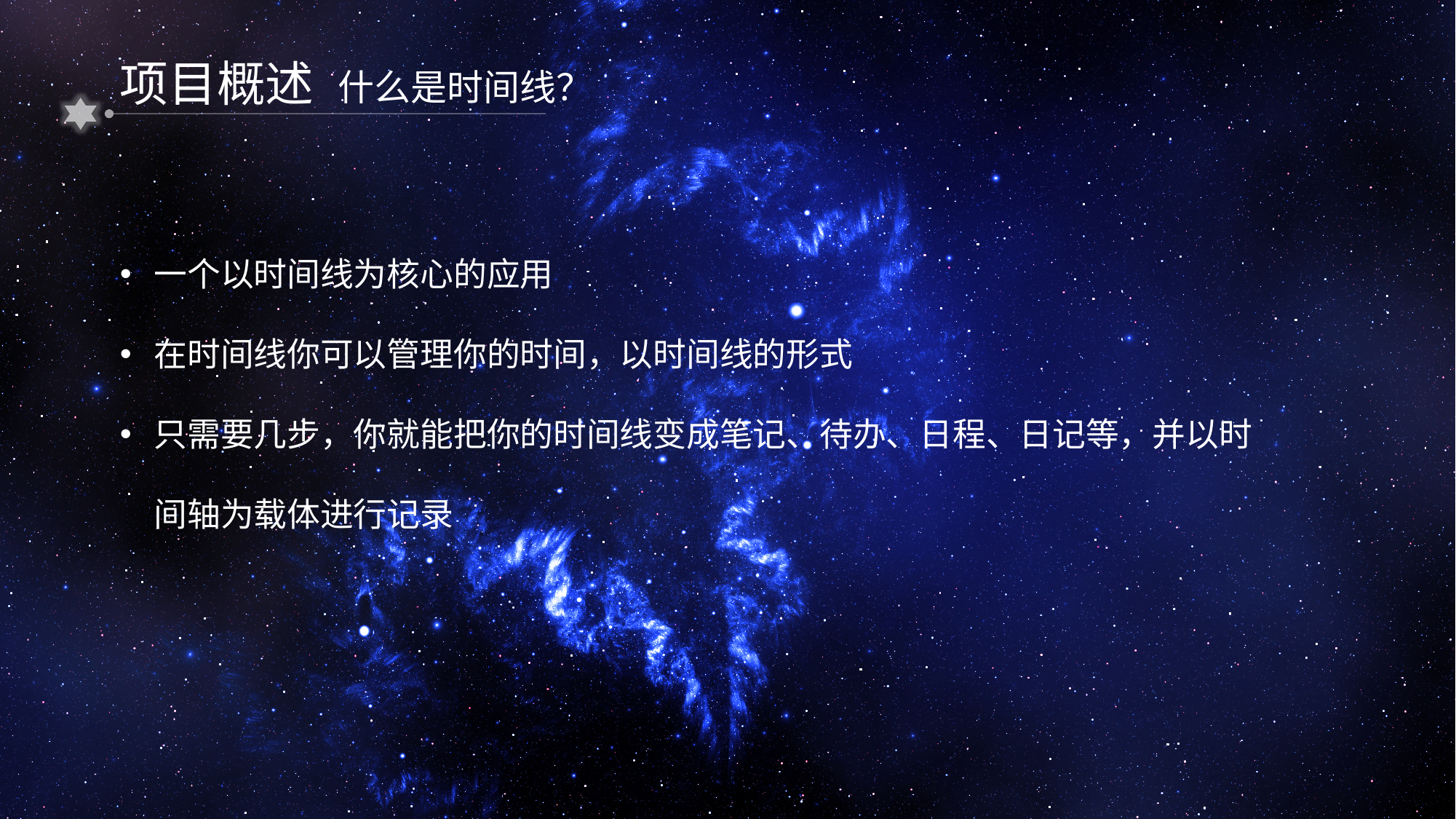

项目概述
什么是时间线？
一个以时间线为核心的应用
在时间线你可以管理你的时间，以时间线的形式
只需要几步，你就能把你的时间线变成笔记、待办、日程、日记等，并以时间轴为载体进行记录